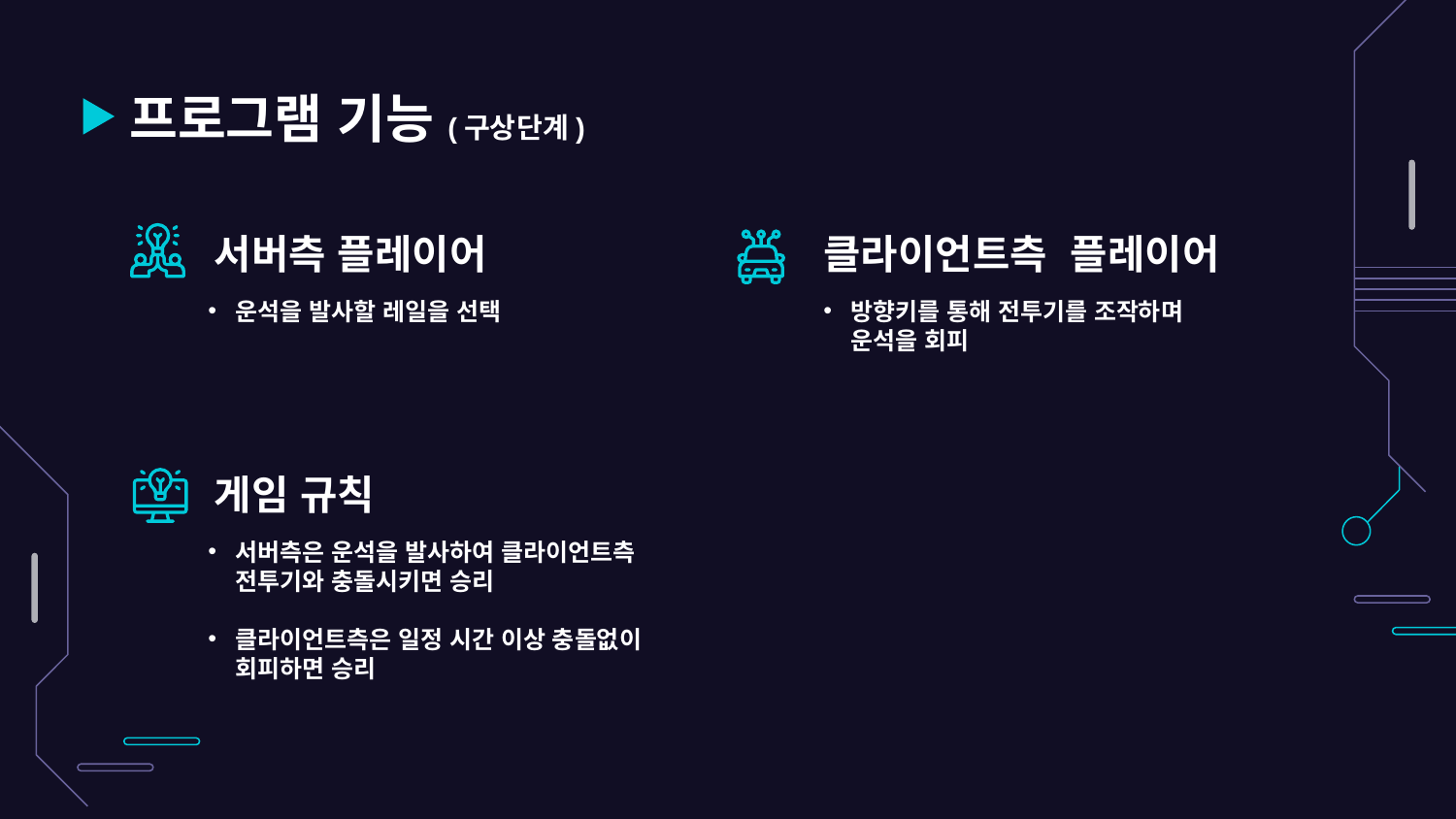

# 프로그램 기능(구상단계)
서버측 플레이어
클라이언트측  플레이어

운석을 발사할 레일을 선택
방향키를 통해 전투기를 조작하며 운석을 회피

게임 규칙

서버측은 운석을 발사하여 클라이언트측 전투기와 충돌시키면 승리

클라이언트측은 일정 시간 이상 충돌없이 회피하면 승리